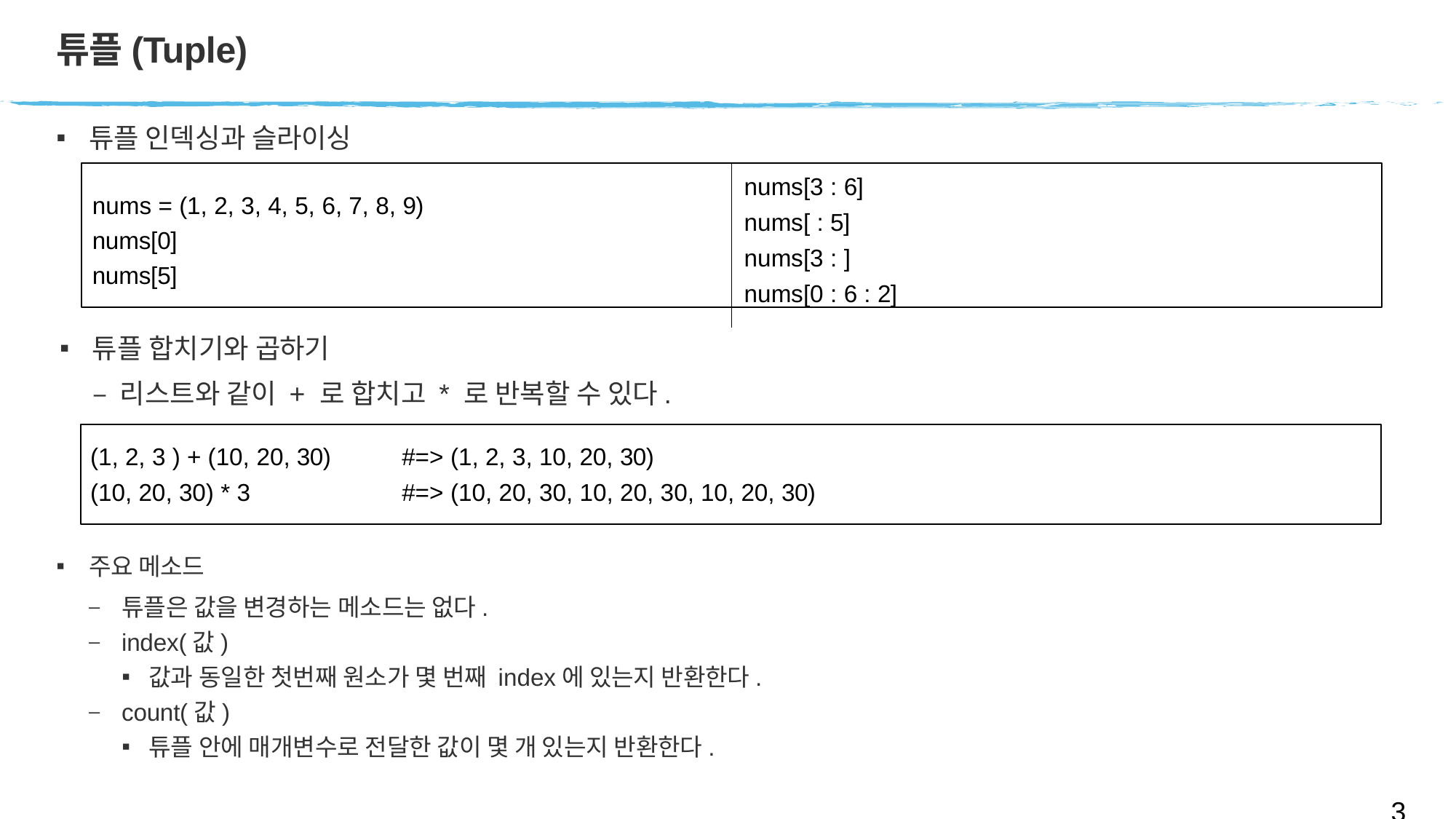

# 튜플(Tuple)
튜플 인덱싱과 슬라이싱

nums[3 : 6]
nums[ : 5]
nums[3 : ]
nums[0 : 6 : 2]
nums = (1, 2, 3, 4, 5, 6, 7, 8, 9)
nums[0] nums[5]
튜플 합치기와 곱하기
– 리스트와 같이 + 로 합치고 * 로 반복할 수 있다.

(1, 2, 3 ) + (10, 20, 30)
(10, 20, 30) * 3
#=> (1, 2, 3, 10, 20, 30)
#=> (10, 20, 30, 10, 20, 30, 10, 20, 30)
주요 메소드
튜플은 값을 변경하는 메소드는 없다.
index(값)
값과 동일한 첫번째 원소가 몇 번째 index에 있는지 반환한다.
count(값)
튜플 안에 매개변수로 전달한 값이 몇 개 있는지 반환한다.
33